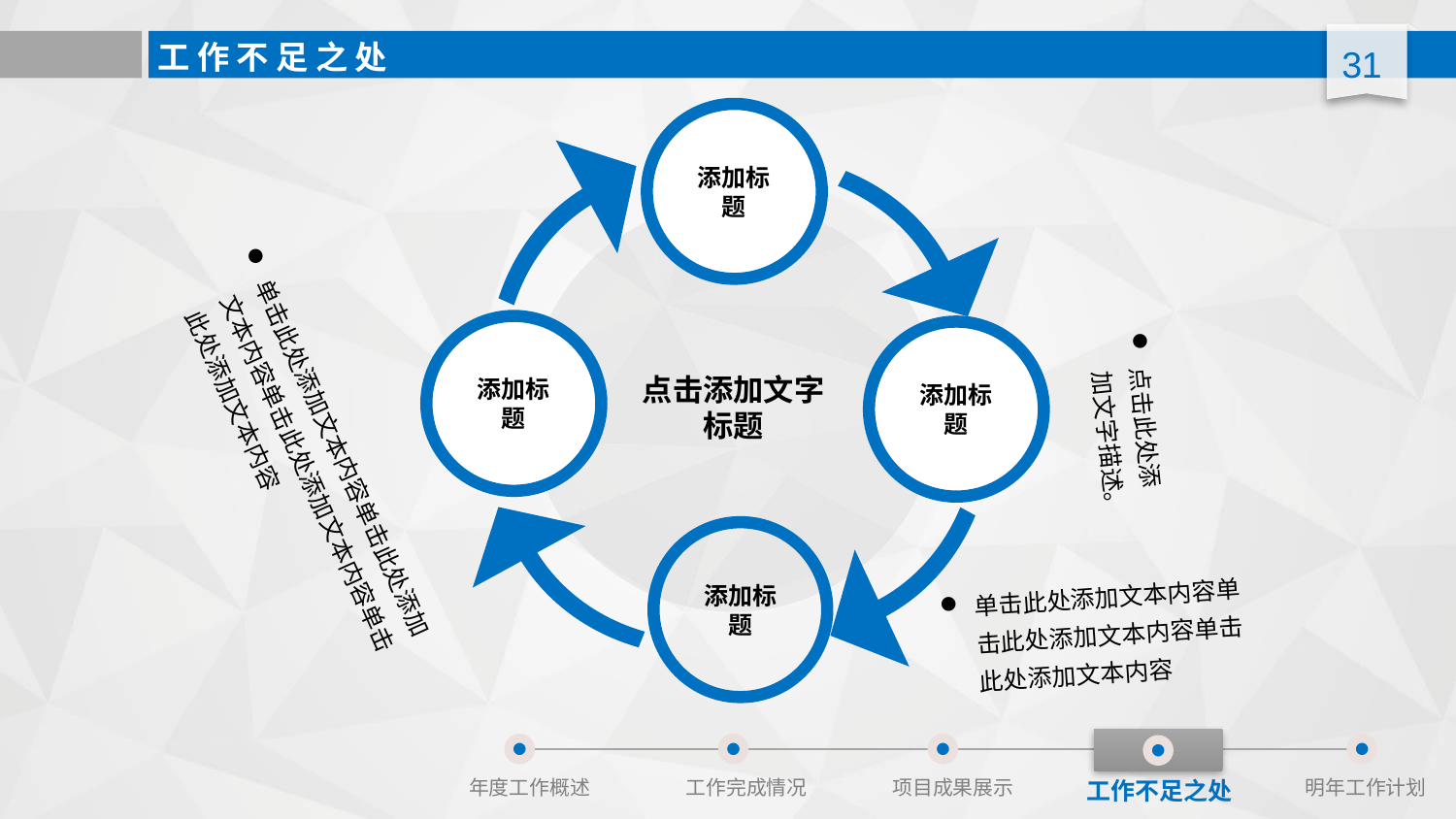

工 作 不 足 之 处
添加标题

添加标题
添加标题

点击添加文字
标题

添加标题
点击此处添加文字描述。
单击此处添加文本内容单击此处添加文本内容单击此处添加文本内容单击此处添加文本内容
单击此处添加文本内容单击此处添加文本内容单击此处添加文本内容